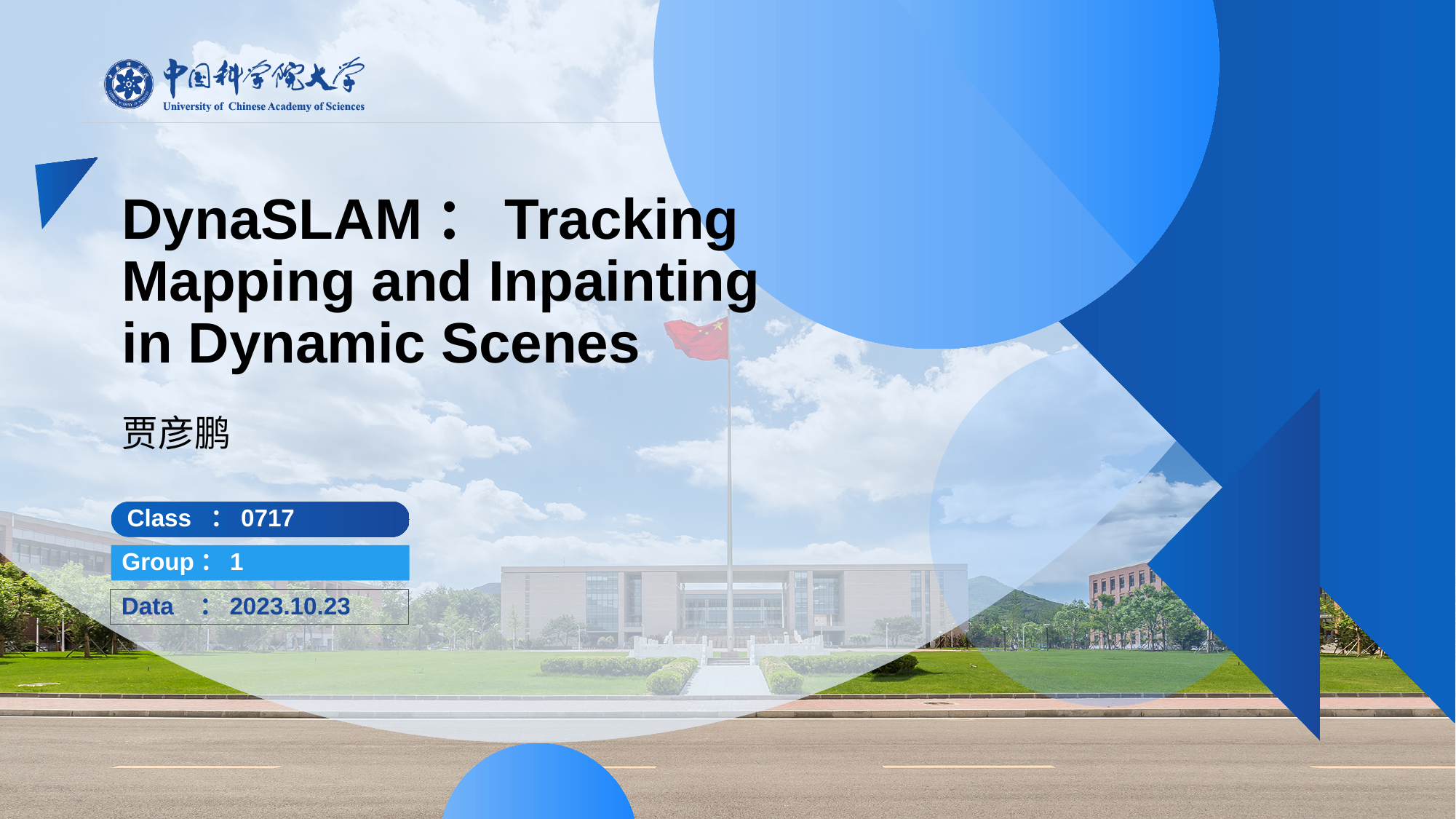

# DynaSLAM：Tracking Mapping and Inpainting in Dynamic Scenes
贾彦鹏
Class  ：0717
Group：1
Data   ：2023.10.23